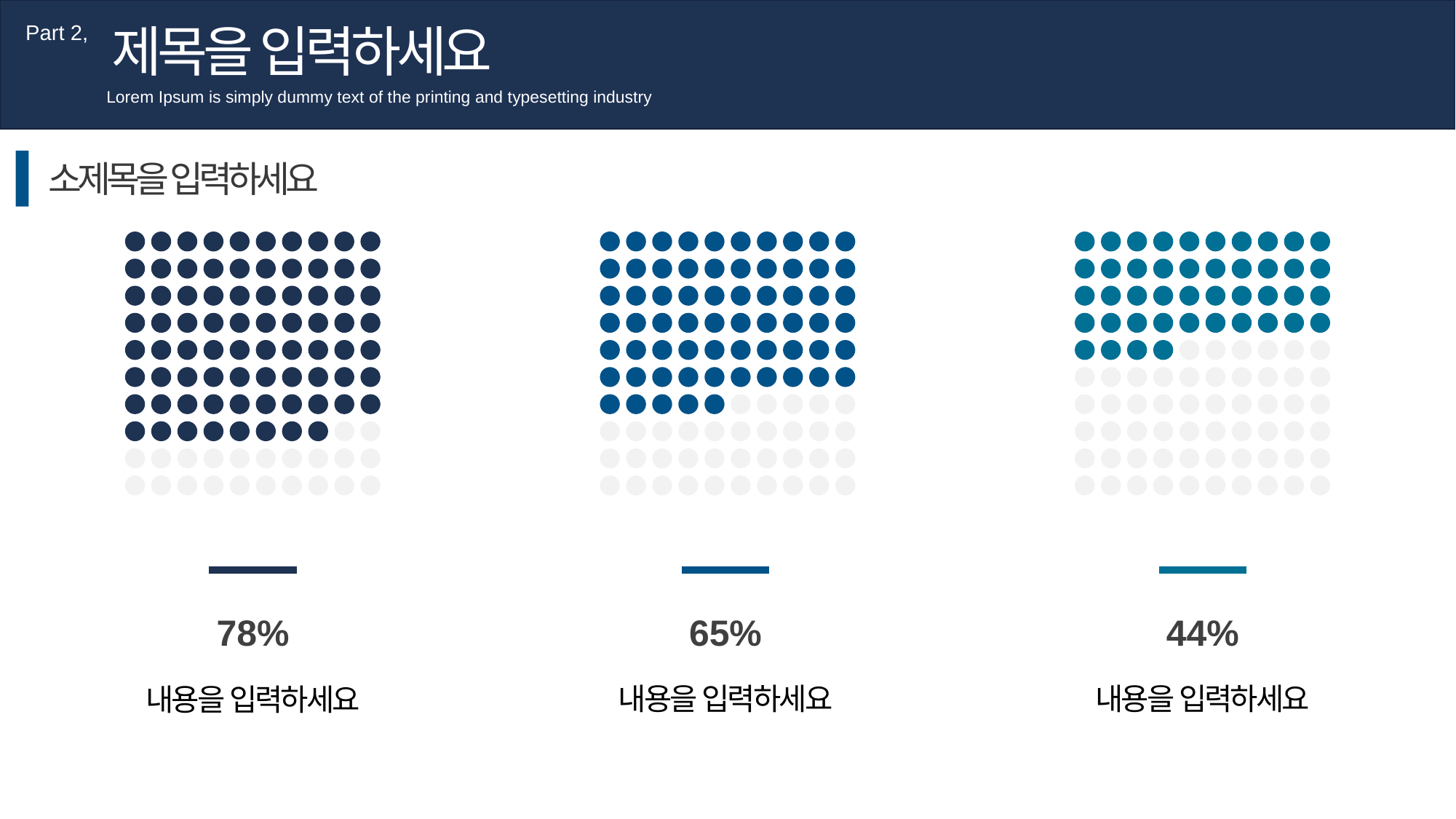

제목을 입력하세요
Part 2,
Lorem Ipsum is simply dummy text of the printing and typesetting industry

소제목을 입력하세요

78%
65%
44%
내용을 입력하세요
내용을 입력하세요
내용을 입력하세요